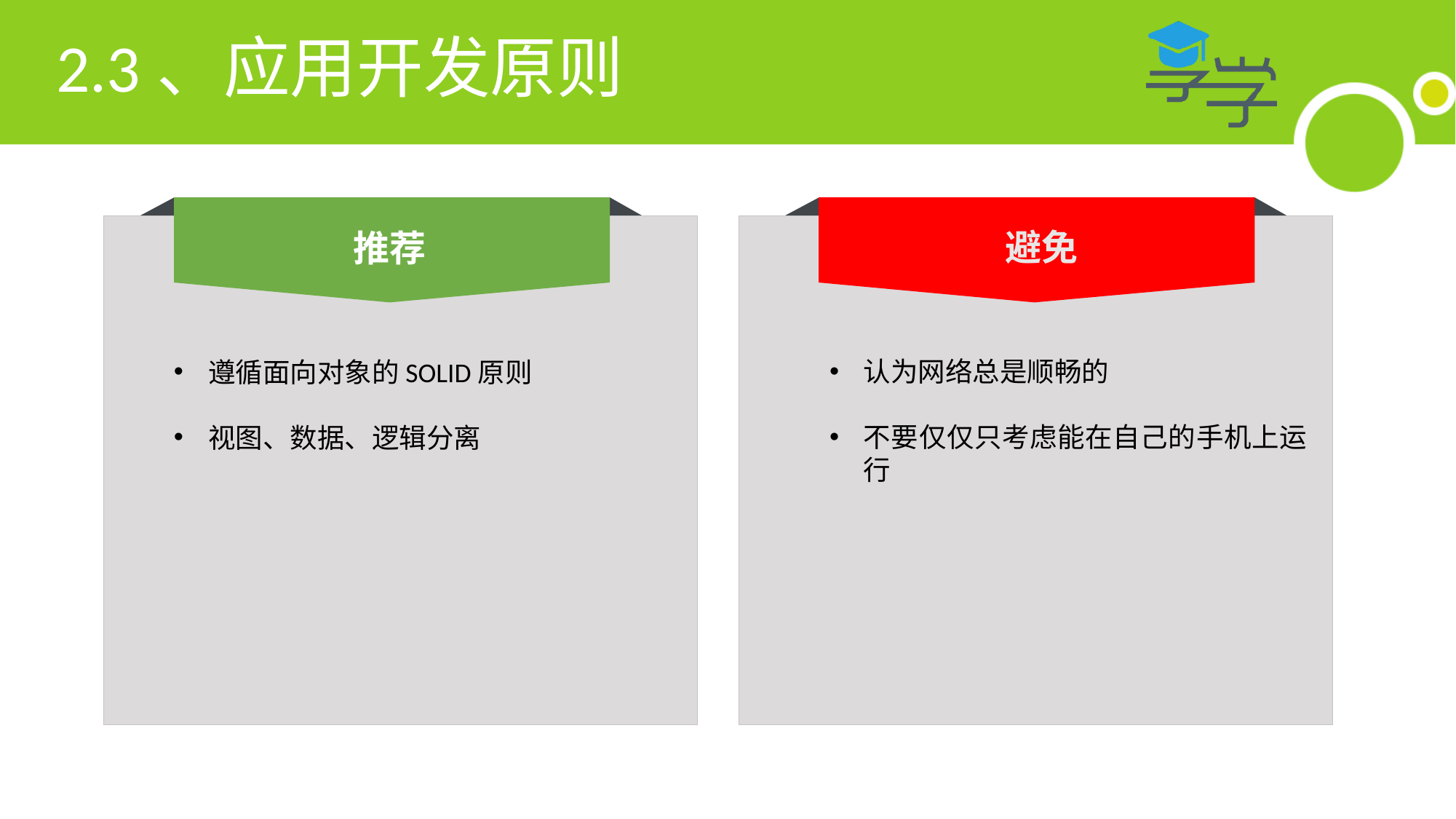

# 2.3、应用开发原则

避免
推荐
认为网络总是顺畅的

不要仅仅只考虑能在自己的手机上运行

遵循面向对象的SOLID原则

视图、数据、逻辑分离